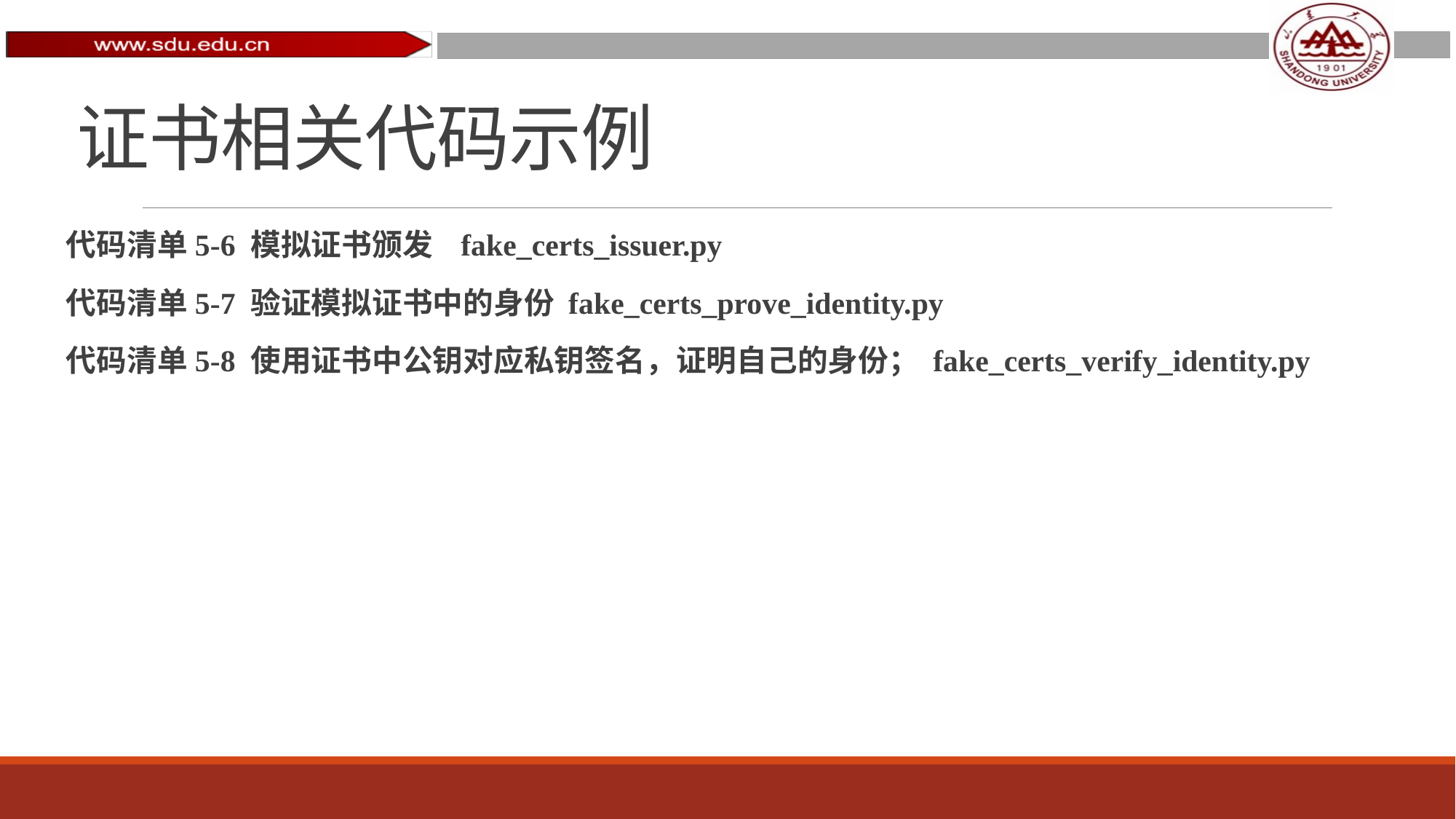

# 证书相关代码示例
代码清单5-6 模拟证书颁发   fake_certs_issuer.py
代码清单5-7 验证模拟证书中的身份 fake_certs_prove_identity.py
代码清单5-8 使用证书中公钥对应私钥签名，证明自己的身份； fake_certs_verify_identity.py